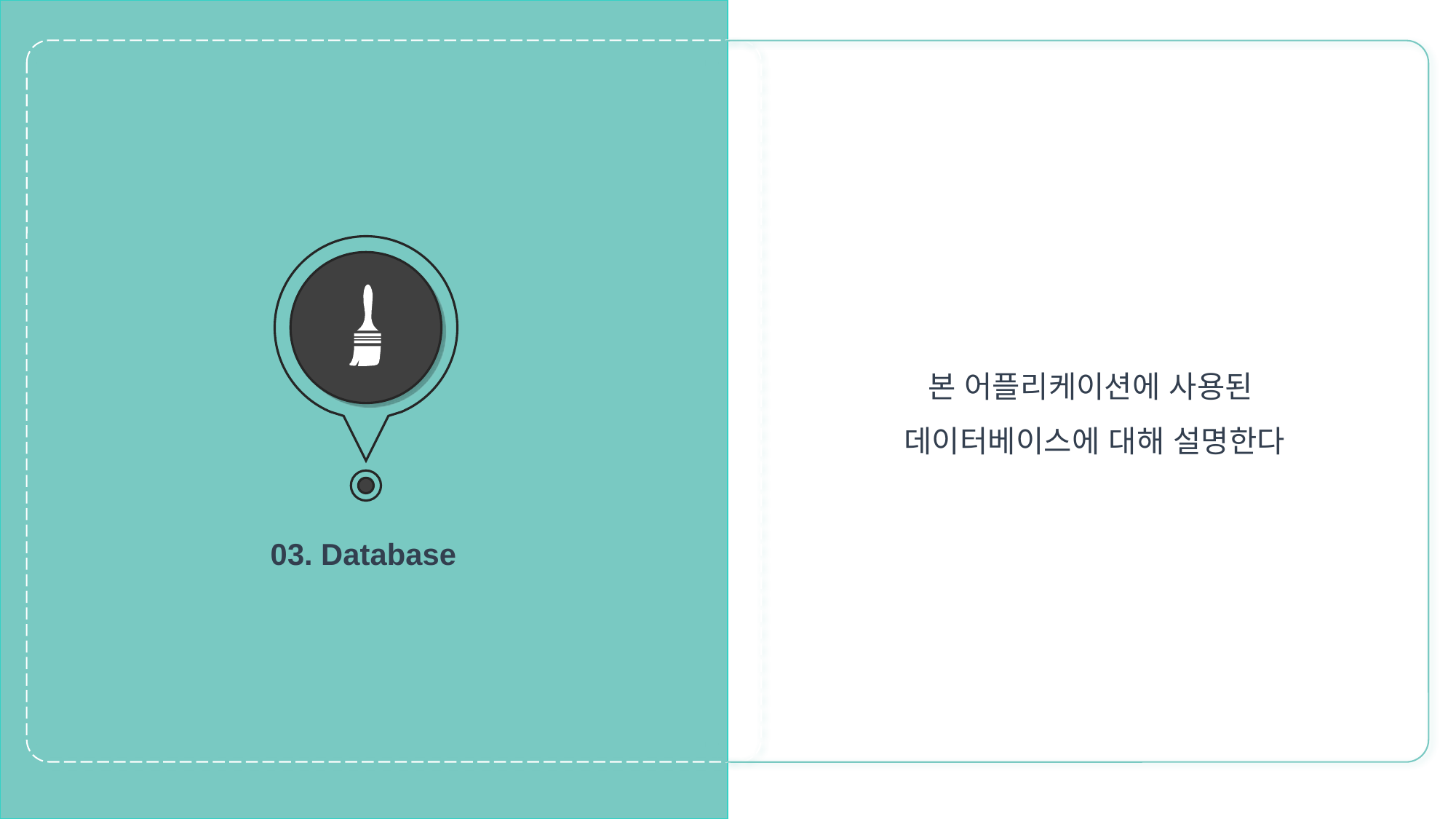

03. Database
본 어플리케이션에 사용된
데이터베이스에 대해 설명한다